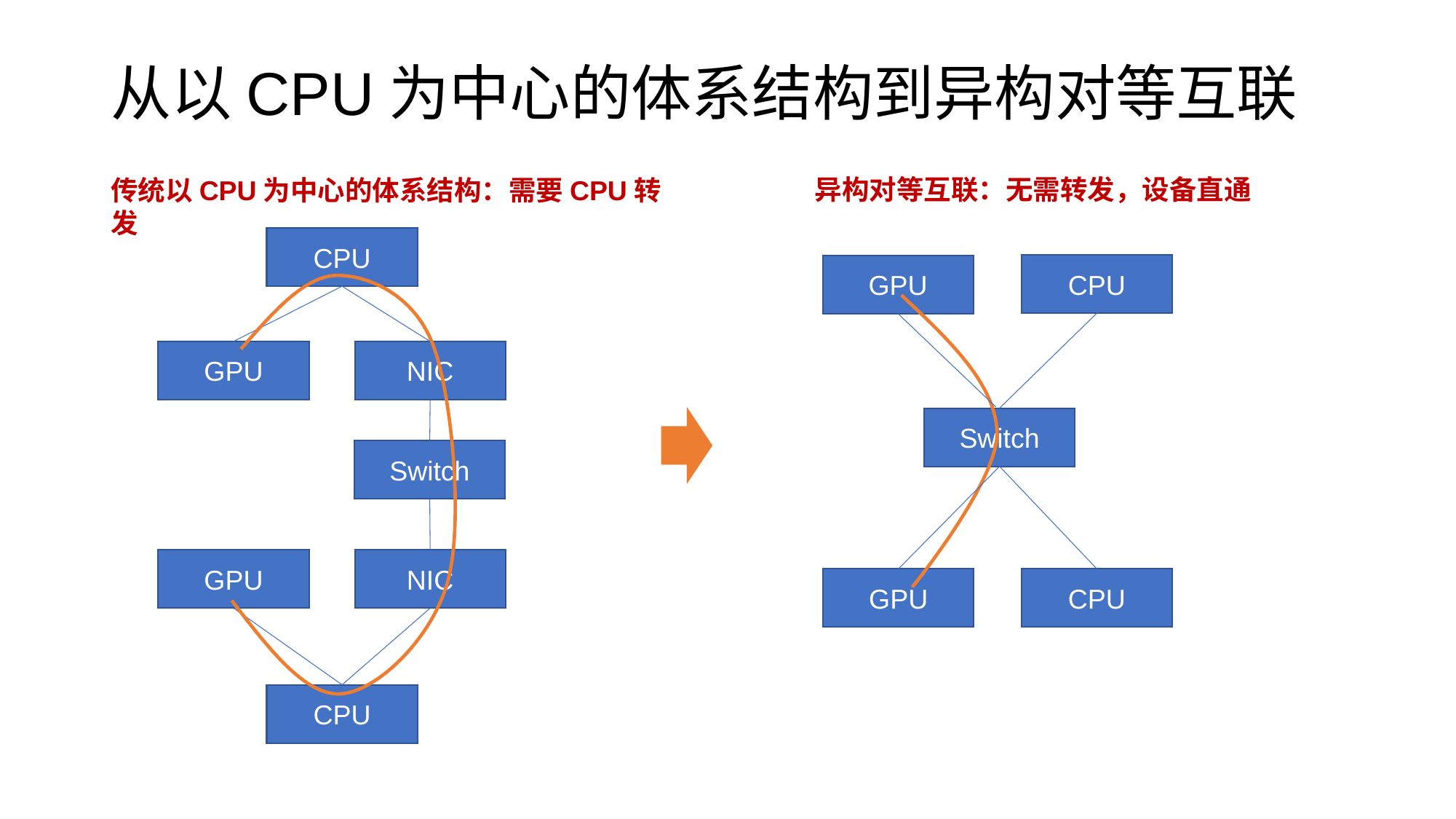

# 从以CPU为中心的体系结构到异构对等互联
异构对等互联：无需转发，设备直通
传统以CPU为中心的体系结构：需要CPU转发
CPU
CPU
GPU

GPU
NIC

Switch
Switch
GPU
NIC
GPU
CPU
CPU